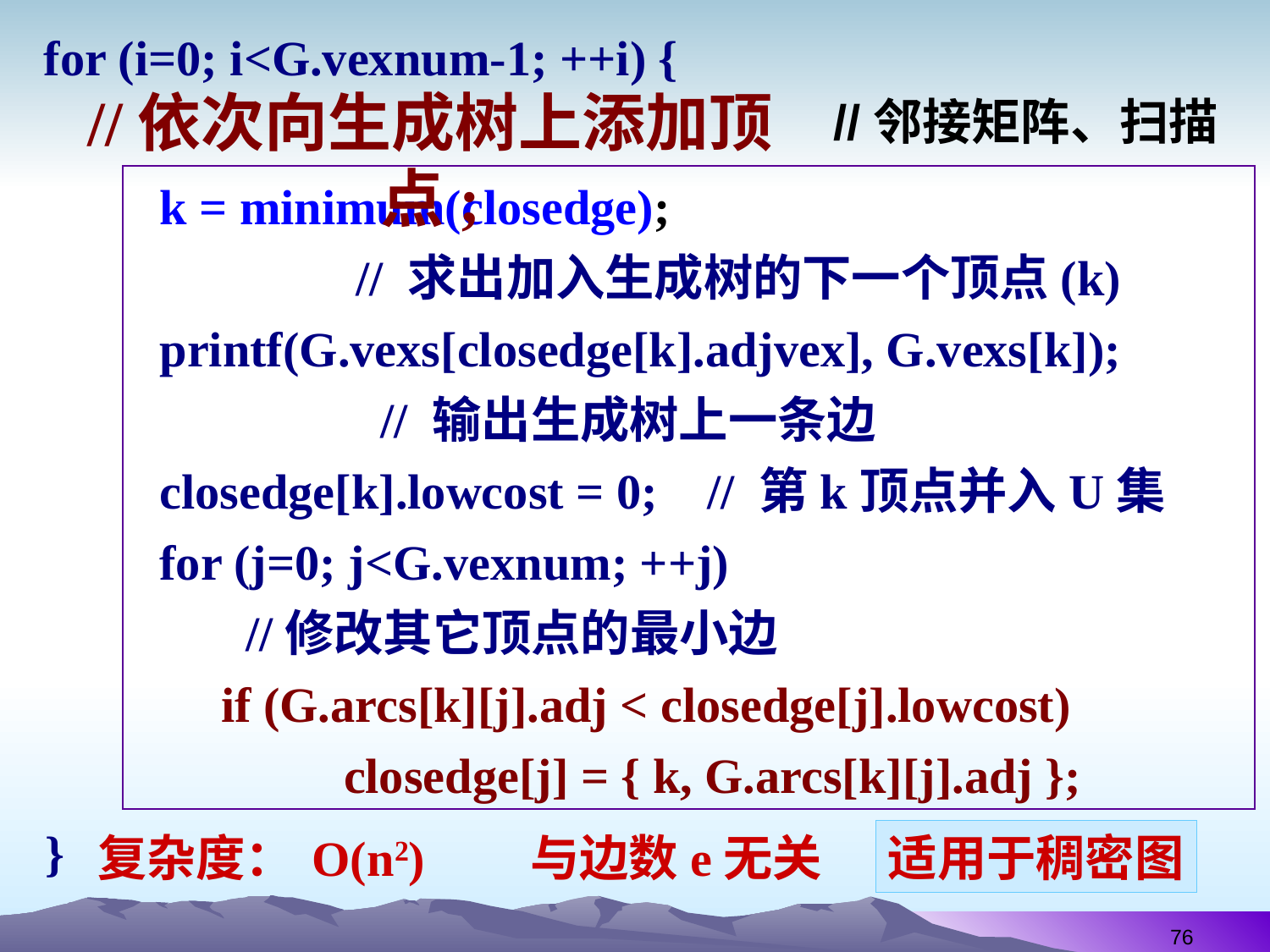

for (i=0; i<G.vexnum-1; ++i) {
//依次向生成树上添加顶点;
//邻接矩阵、扫描
  k = minimum(closedge);
                  // 求出加入生成树的下一个顶点(k)
  printf(G.vexs[closedge[k].adjvex], G.vexs[k]);
                    // 输出生成树上一条边
  closedge[k].lowcost = 0;    // 第k顶点并入U集
  for (j=0; j<G.vexnum; ++j)
         //修改其它顶点的最小边
       if (G.arcs[k][j].adj < closedge[j].lowcost)
                 closedge[j] = { k, G.arcs[k][j].adj };
}
复杂度：
O(n2)
与边数e无关
适用于稠密图
76